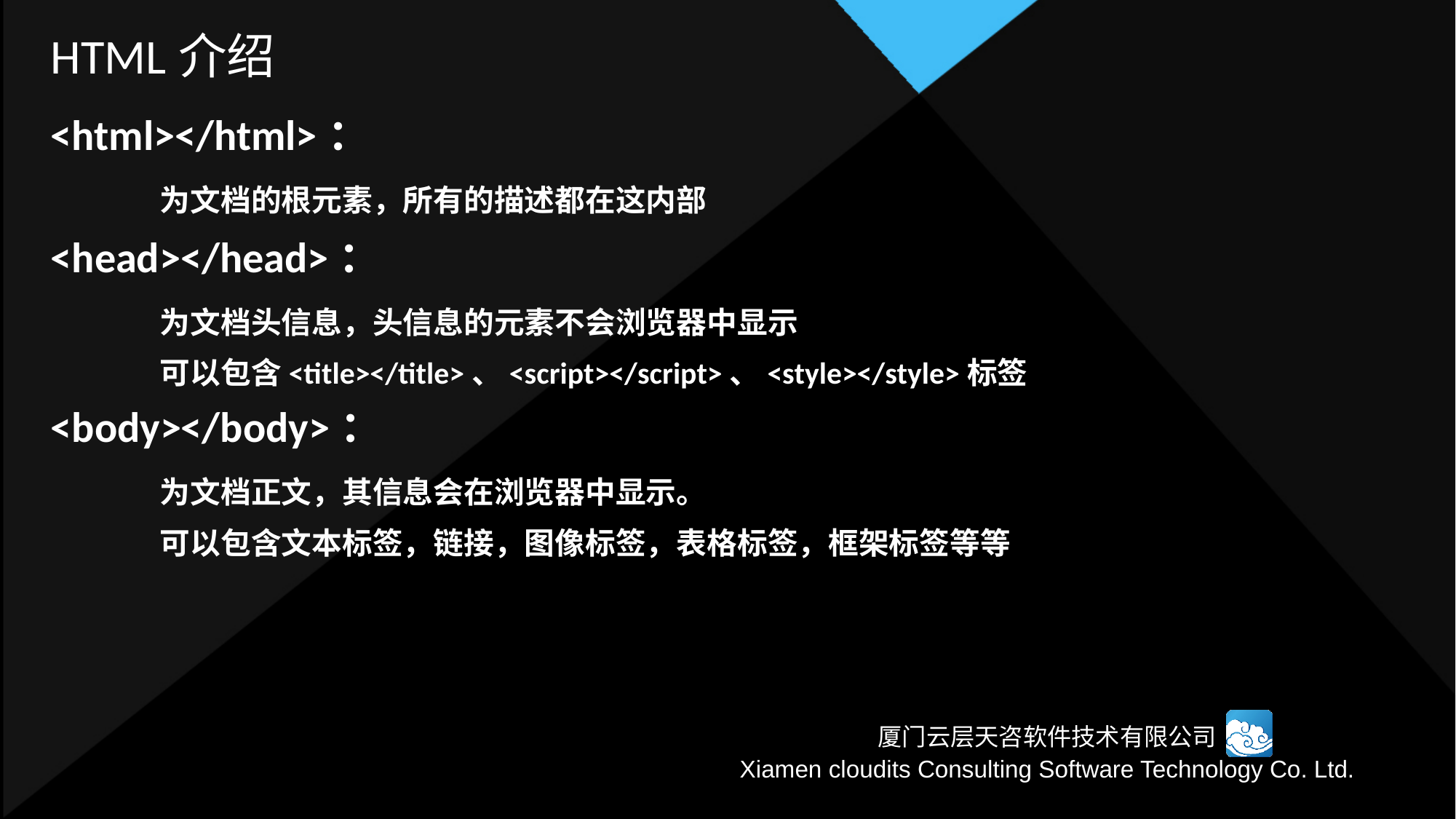

# HTML介绍
<html></html>：
	为文档的根元素，所有的描述都在这内部
<head></head>：
	为文档头信息，头信息的元素不会浏览器中显示
	可以包含<title></title>、<script></script>、<style></style>标签
<body></body>：
	为文档正文，其信息会在浏览器中显示。
	可以包含文本标签，链接，图像标签，表格标签，框架标签等等